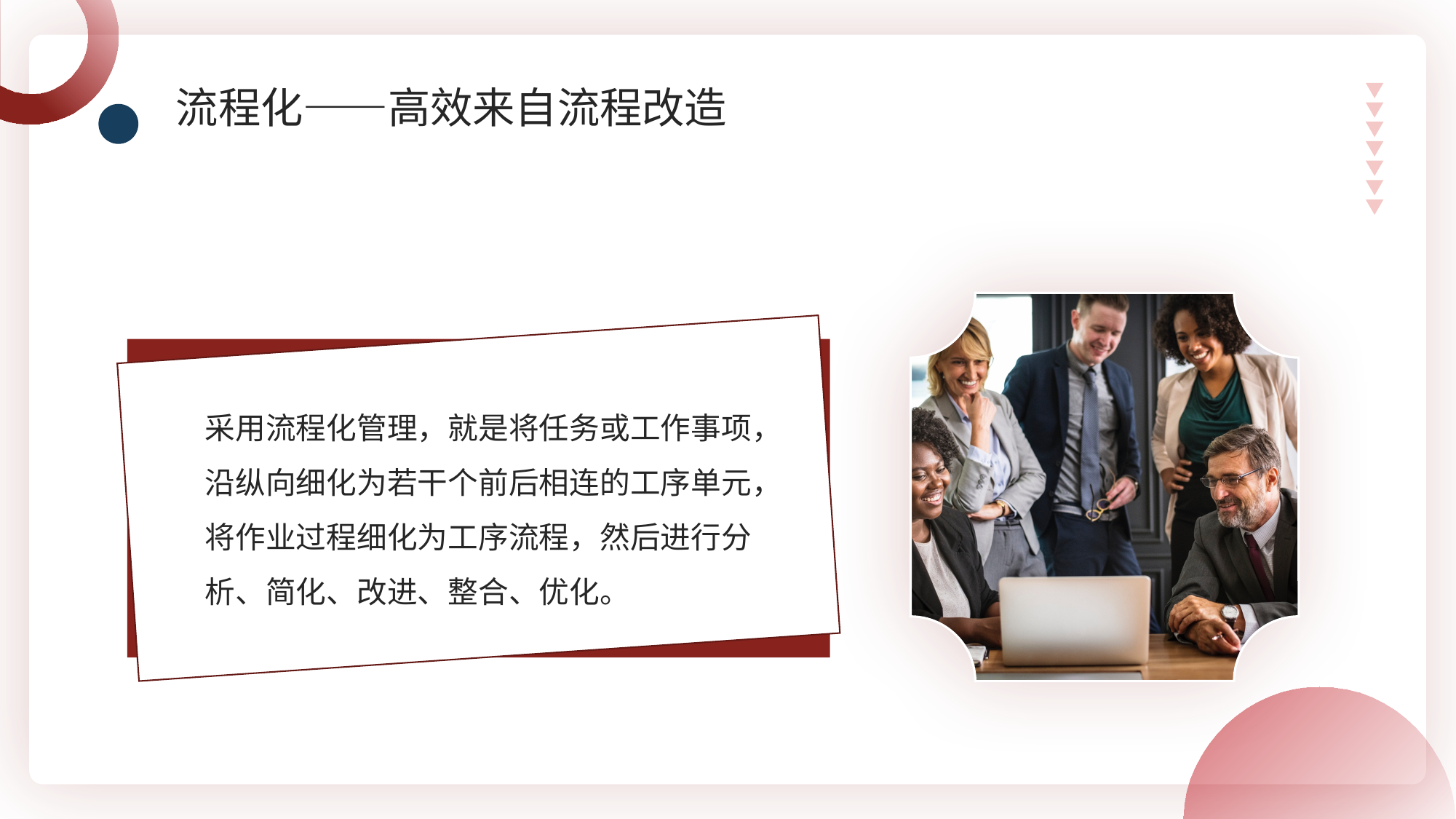

流程化——高效来自流程改造

采用流程化管理，就是将任务或工作事项，沿纵向细化为若干个前后相连的工序单元，将作业过程细化为工序流程，然后进行分析、简化、改进、整合、优化。